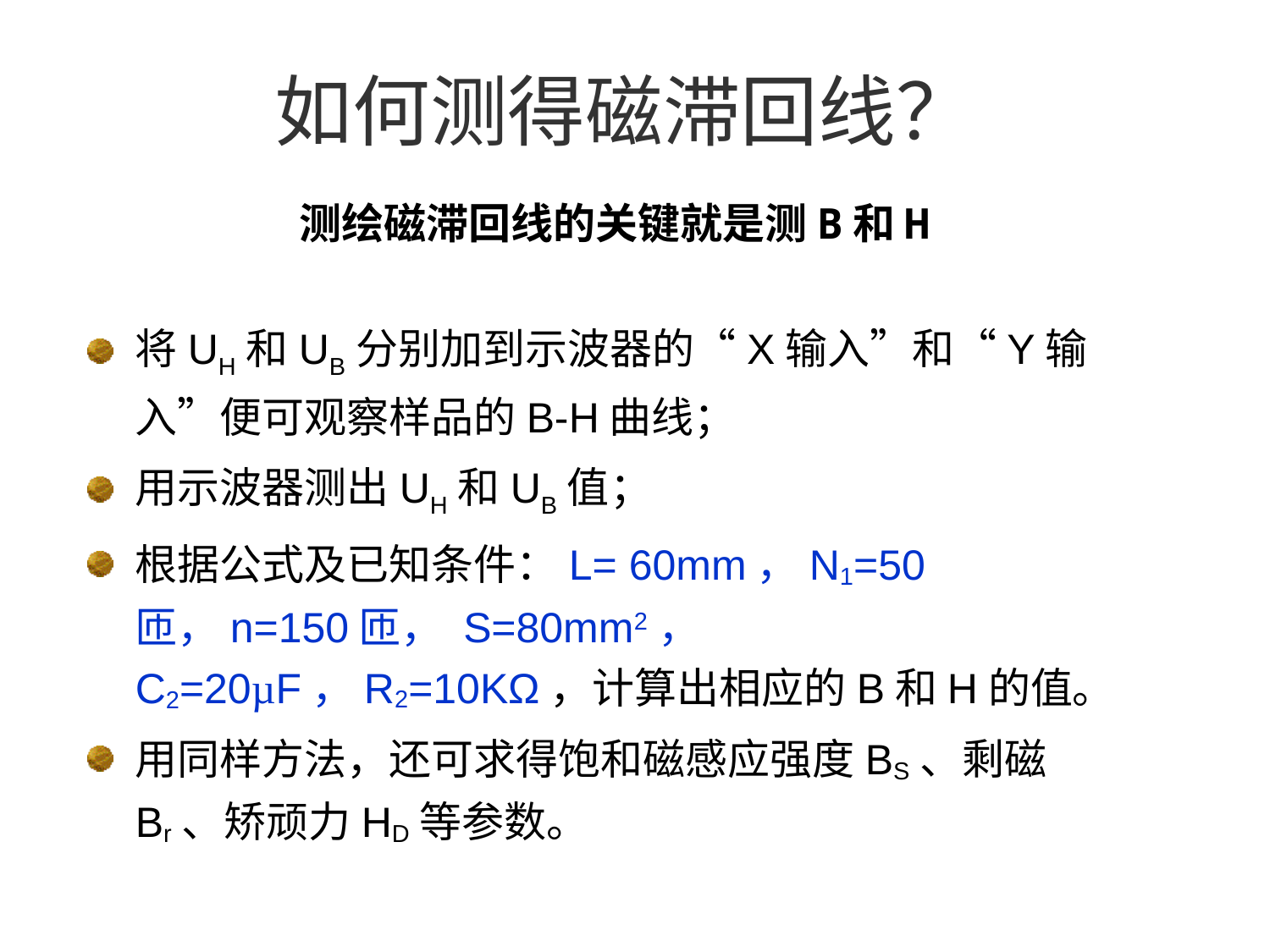

# 如何测得磁滞回线？
测绘磁滞回线的关键就是测B和H

将UH和UB分别加到示波器的“X输入”和“Y输入”便可观察样品的B-H曲线；
用示波器测出UH和UB值；
根据公式及已知条件：L= 60mm，N1=50匝，n=150匝， S=80mm2， C2=20µF，R2=10KΩ，计算出相应的B和H的值。
用同样方法，还可求得饱和磁感应强度BS、剩磁Br、矫顽力HD等参数。